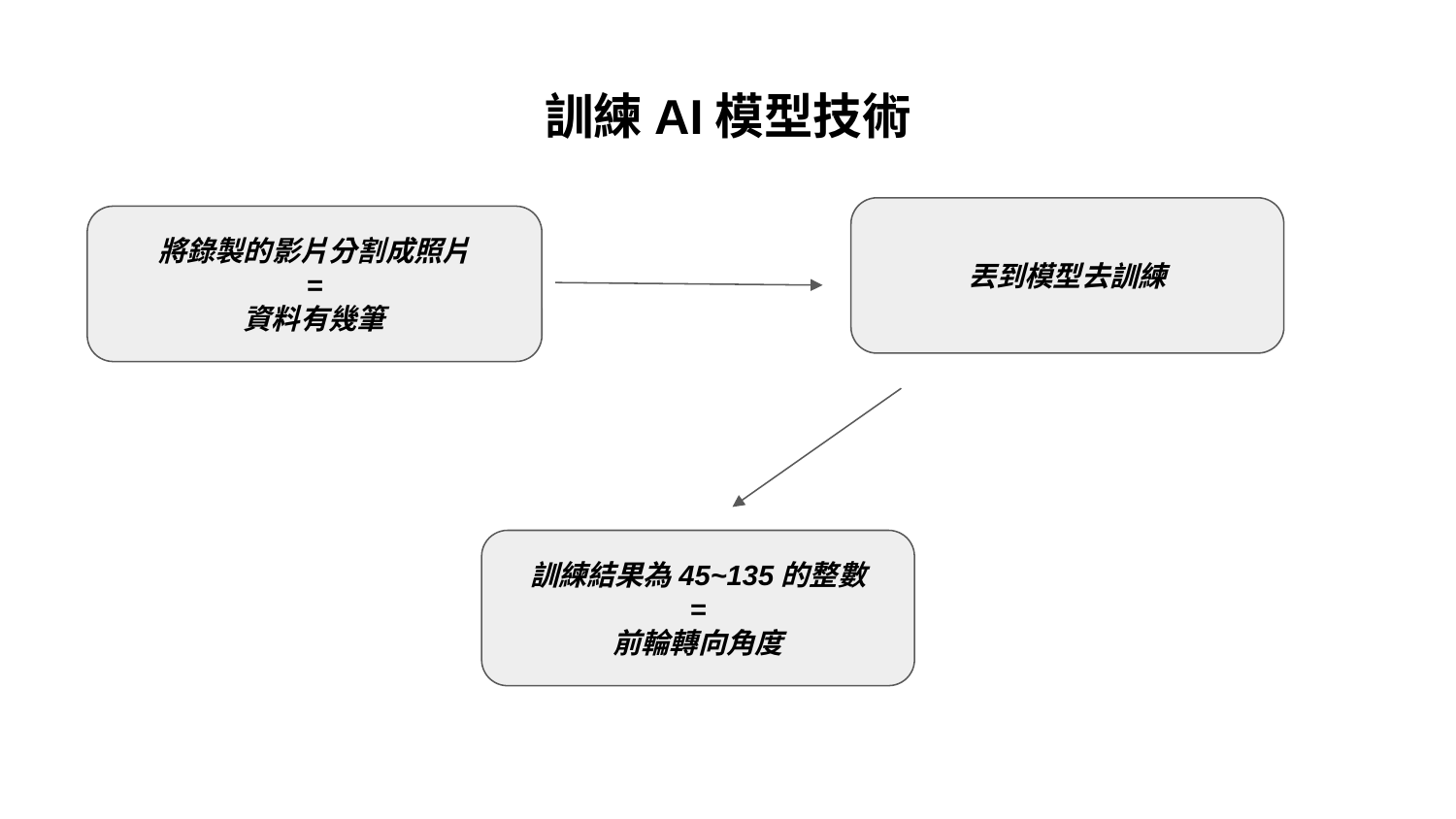

# 訓練AI模型技術

丟到模型去訓練
將錄製的影片分割成照片
=
資料有幾筆
訓練結果為45~135的整數
=
前輪轉向角度